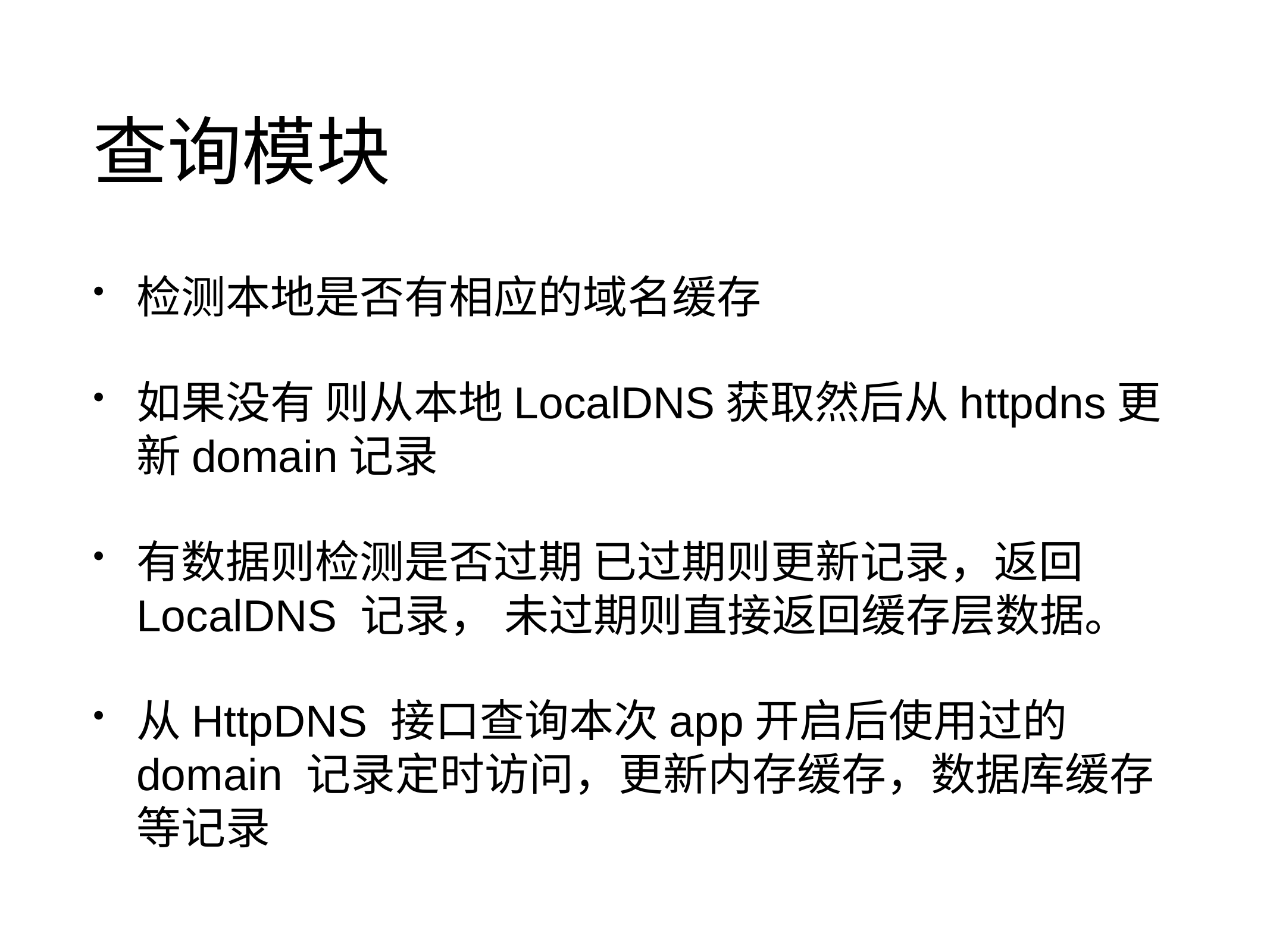

# 查询模块
检测本地是否有相应的域名缓存
如果没有 则从本地LocalDNS获取然后从httpdns更新domain记录
有数据则检测是否过期 已过期则更新记录，返回 LocalDNS 记录， 未过期则直接返回缓存层数据。
从HttpDNS 接口查询本次app开启后使用过的domain 记录定时访问，更新内存缓存，数据库缓存等记录